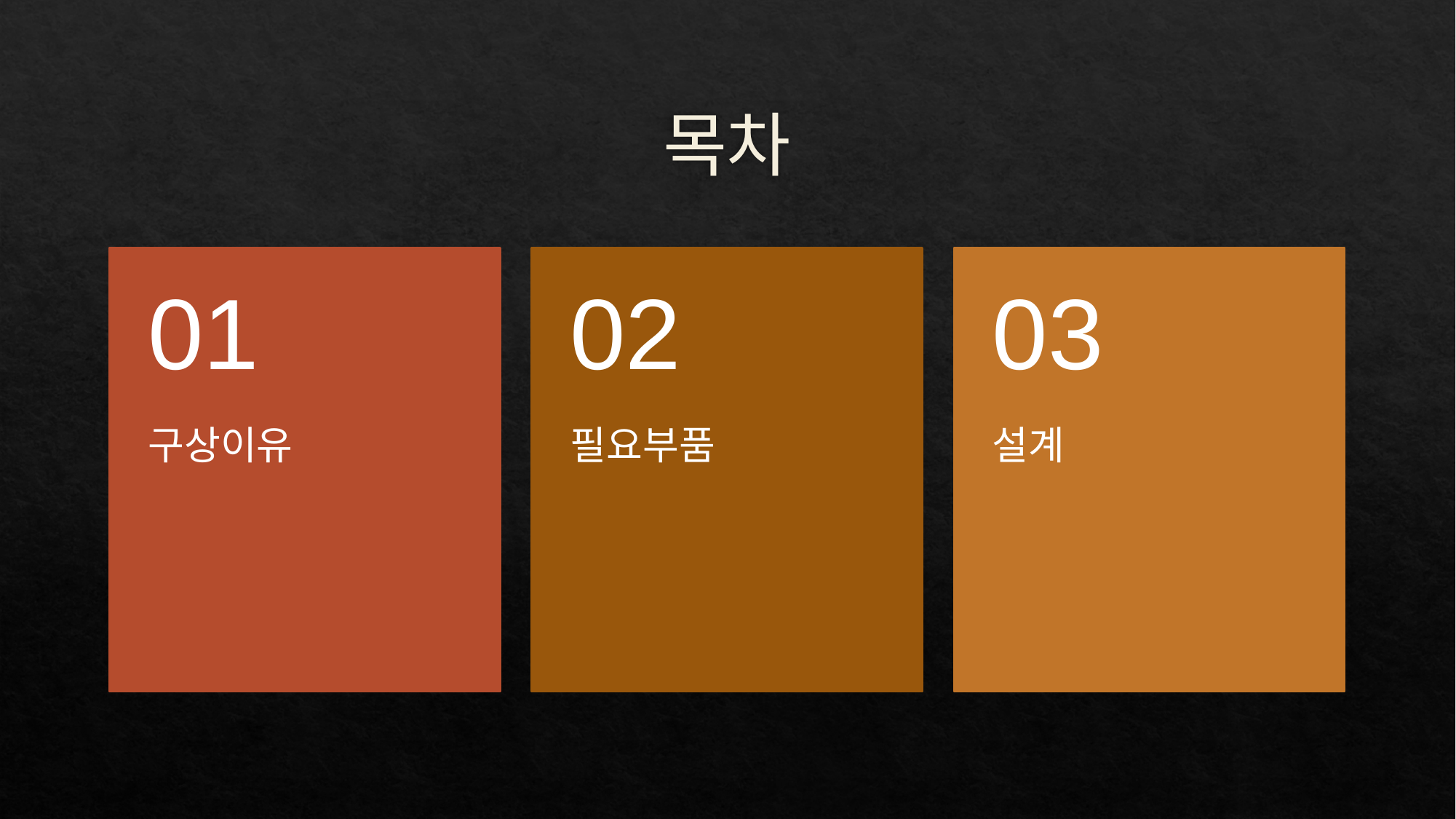

# 목차
구상이유
01
필요부품
02
설계
03